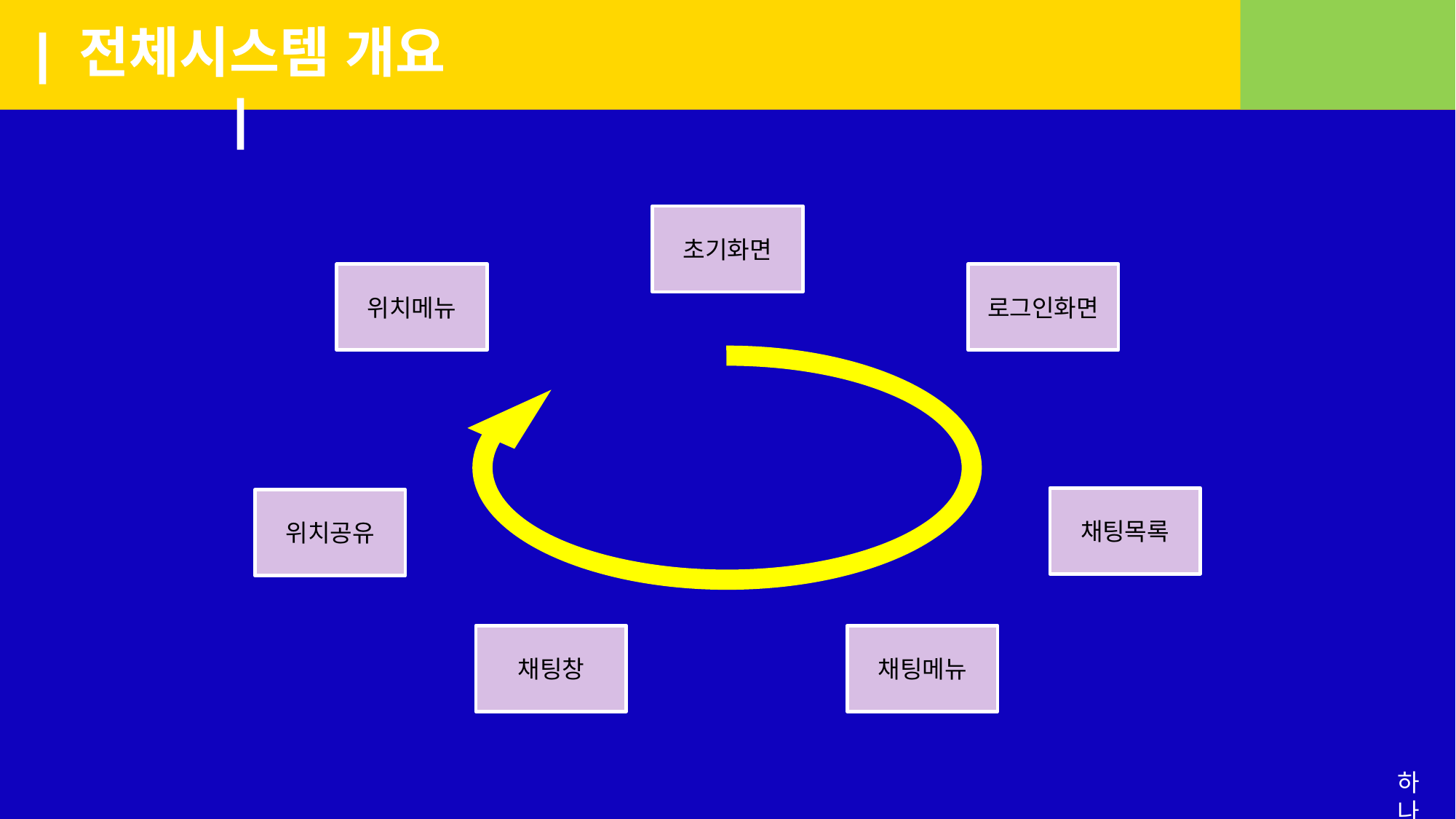

| 전체시스템 개요 |

초기화면
위치메뉴
로그인화면

채팅목록
위치공유
채팅창
채팅메뉴
하나